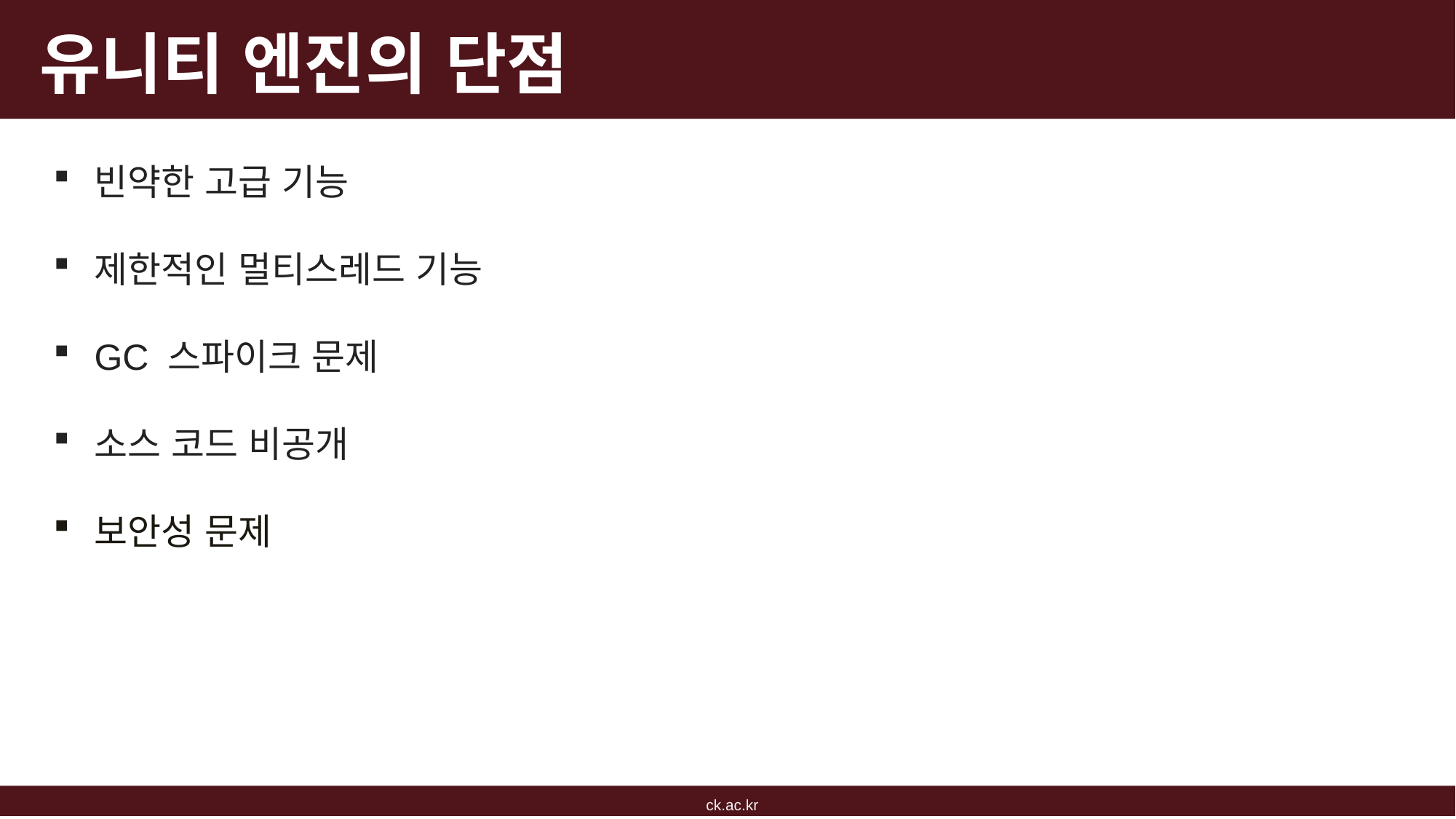

# 유니티 엔진의 단점
빈약한 고급 기능

제한적인 멀티스레드 기능

GC 스파이크 문제

소스 코드 비공개

보안성 문제
ck.ac.kr